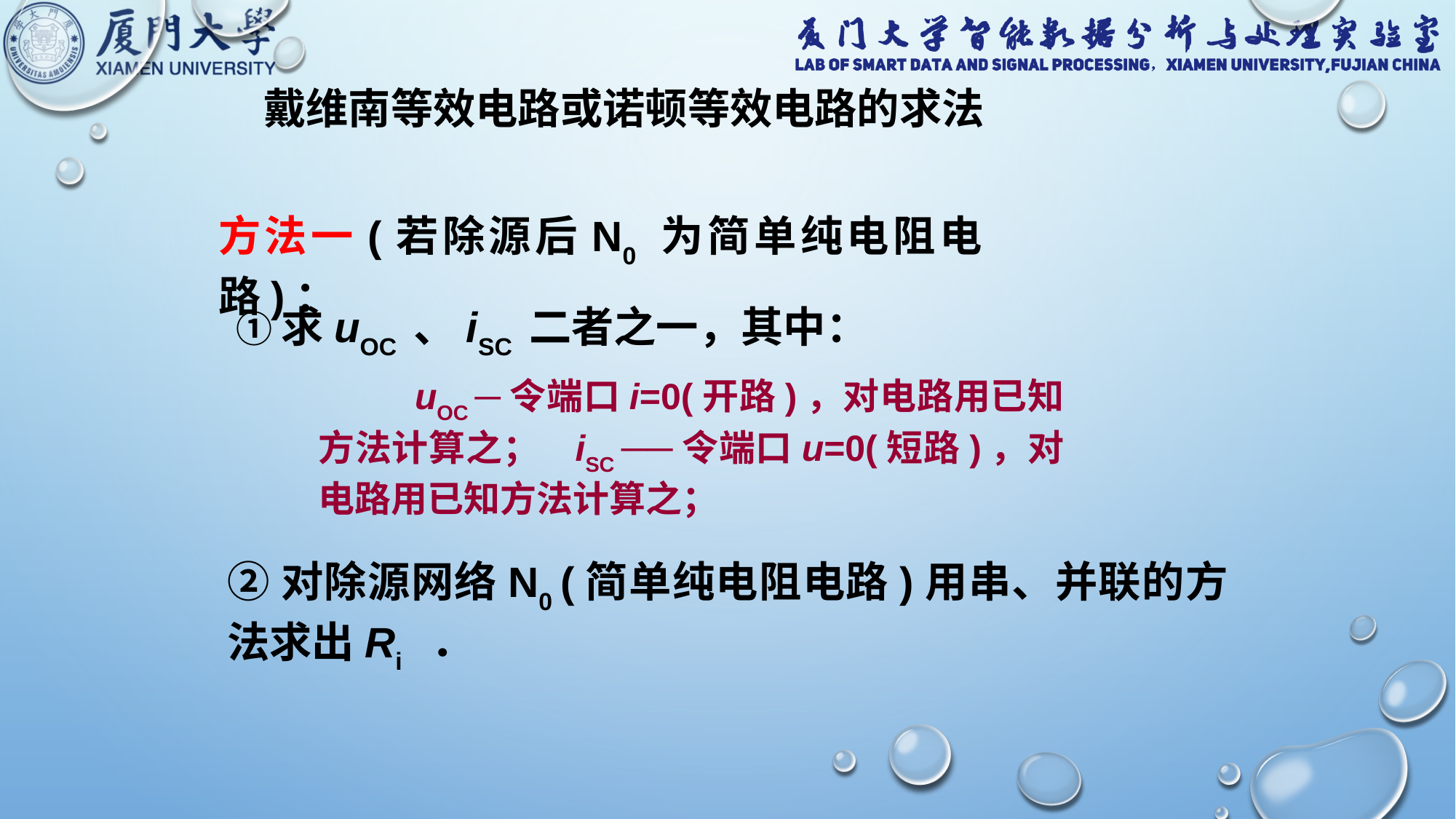

戴维南等效电路或诺顿等效电路的求法
方法一(若除源后N0 为简单纯电阻电路)：
①求uOC 、iSC 二者之一，其中：
         uOC ─令端口i=0(开路)，对电路用已知方法计算之；   iSC ──令端口u=0(短路)，对电路用已知方法计算之；
②对除源网络N0 (简单纯电阻电路)用串、并联的方法求出Ri  ．